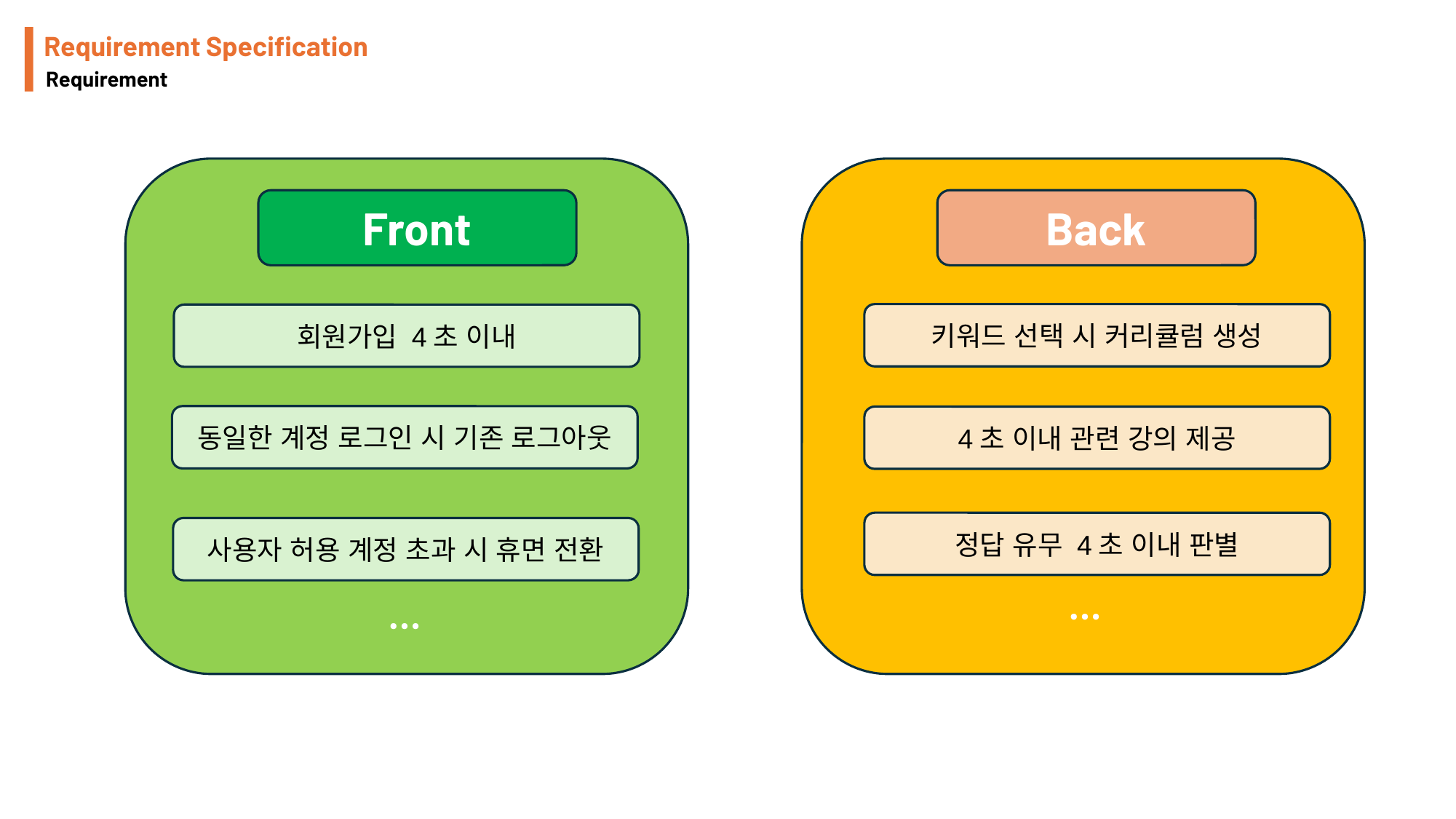

Requirement Specification

Requirement

Back

Front
키워드 선택 시 커리큘럼 생성
회원가입 4초 이내
동일한 계정 로그인 시 기존 로그아웃
4초 이내 관련 강의 제공
정답 유무 4초 이내 판별
사용자 허용 계정 초과 시 휴면 전환
…

…